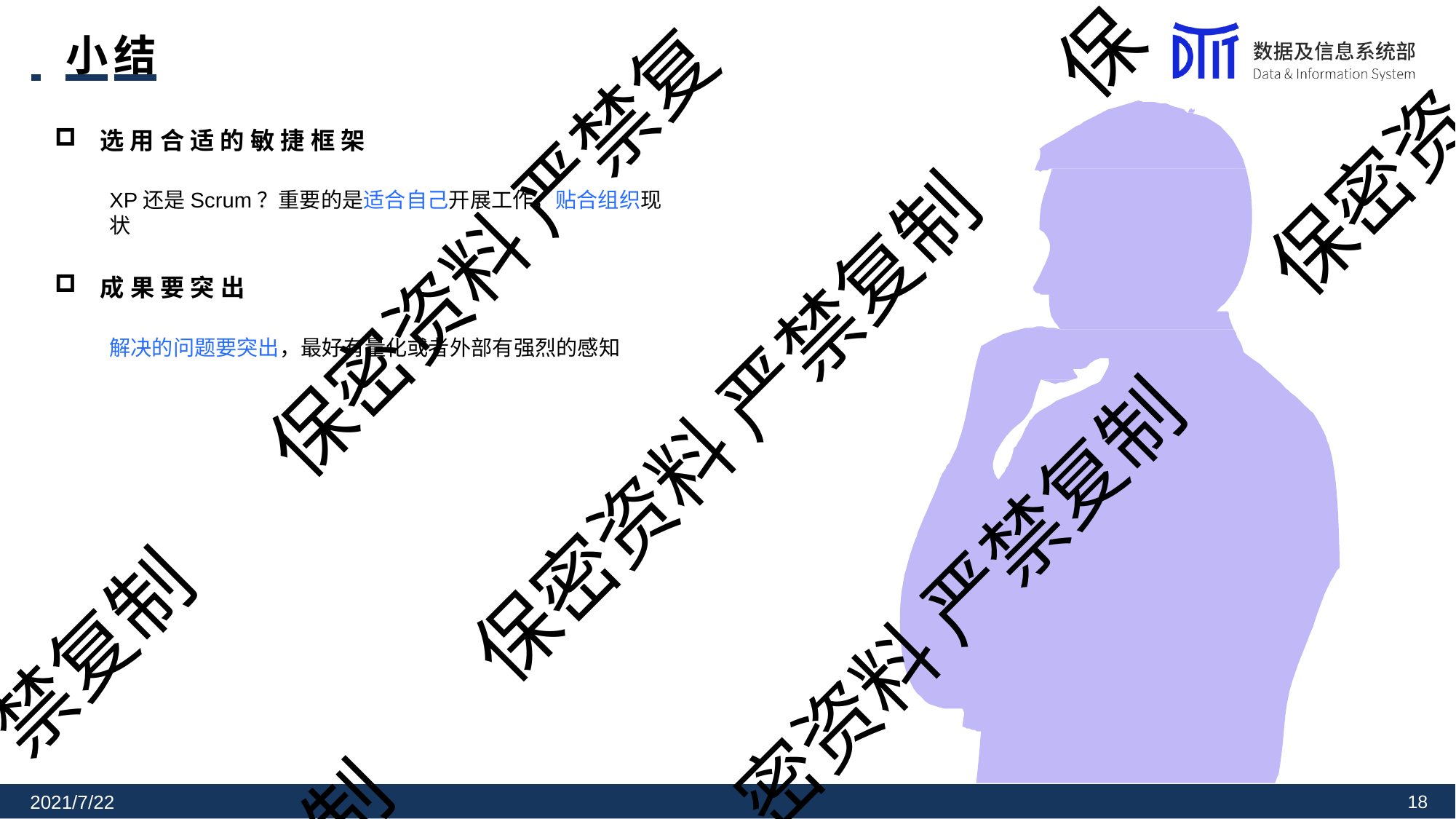

保
 	小结
选用合适的敏捷框 架

保密资
XP还是Scrum？重要的是适合自己开展工作，贴合组织现状

成果要突出

解决的问题要突出，最好有量化或者外部有强烈的感知
保密资料 严禁复
保密资料 严禁复制
密资料 严禁复制
禁复制
制
2021/7/22
18